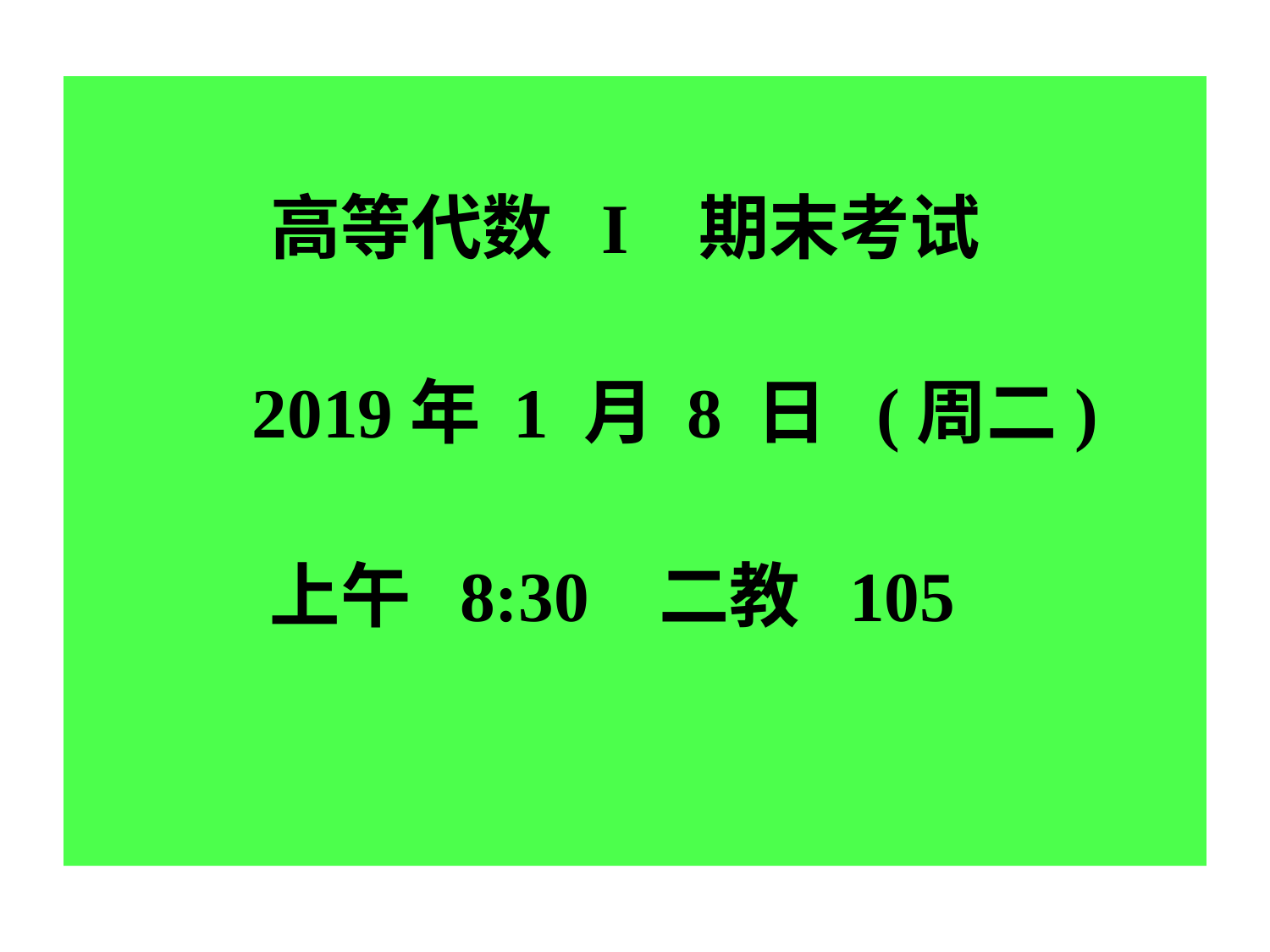

高等代数  I   期末考试
          2019年 1 月 8 日  (周二)
           上午  8:30   二教  105